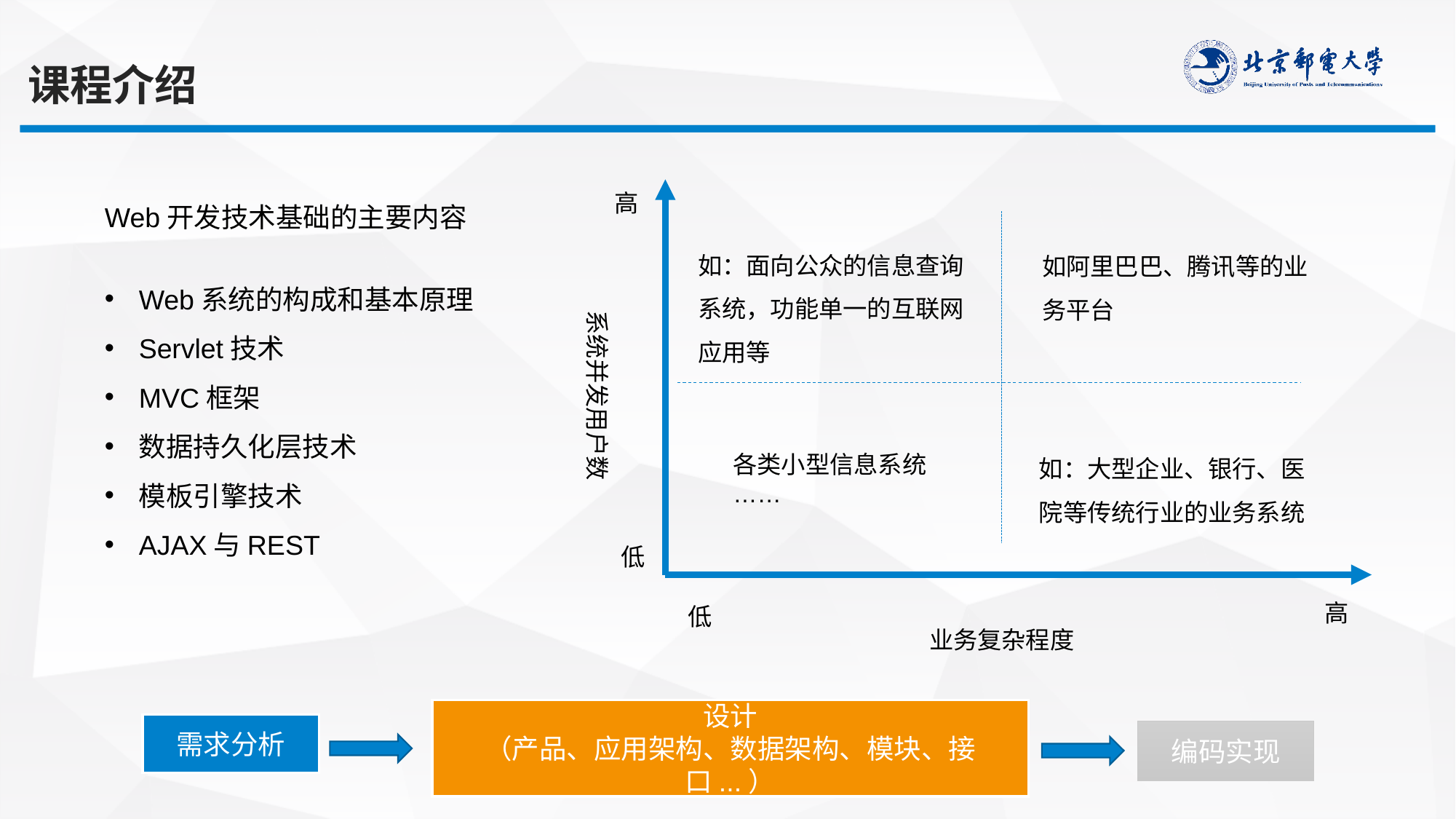

课程介绍

高
如：面向公众的信息查询系统，功能单一的互联网应用等
如阿里巴巴、腾讯等的业务平台
系统并发用户数
如：大型企业、银行、医院等传统行业的业务系统
各类小型信息系统
……
低
高
低
业务复杂程度
Web开发技术基础的主要内容

Web系统的构成和基本原理
Servlet技术
MVC框架
数据持久化层技术
模板引擎技术
AJAX与REST
设计
（产品、应用架构、数据架构、模块、接口...）
需求分析
编码实现